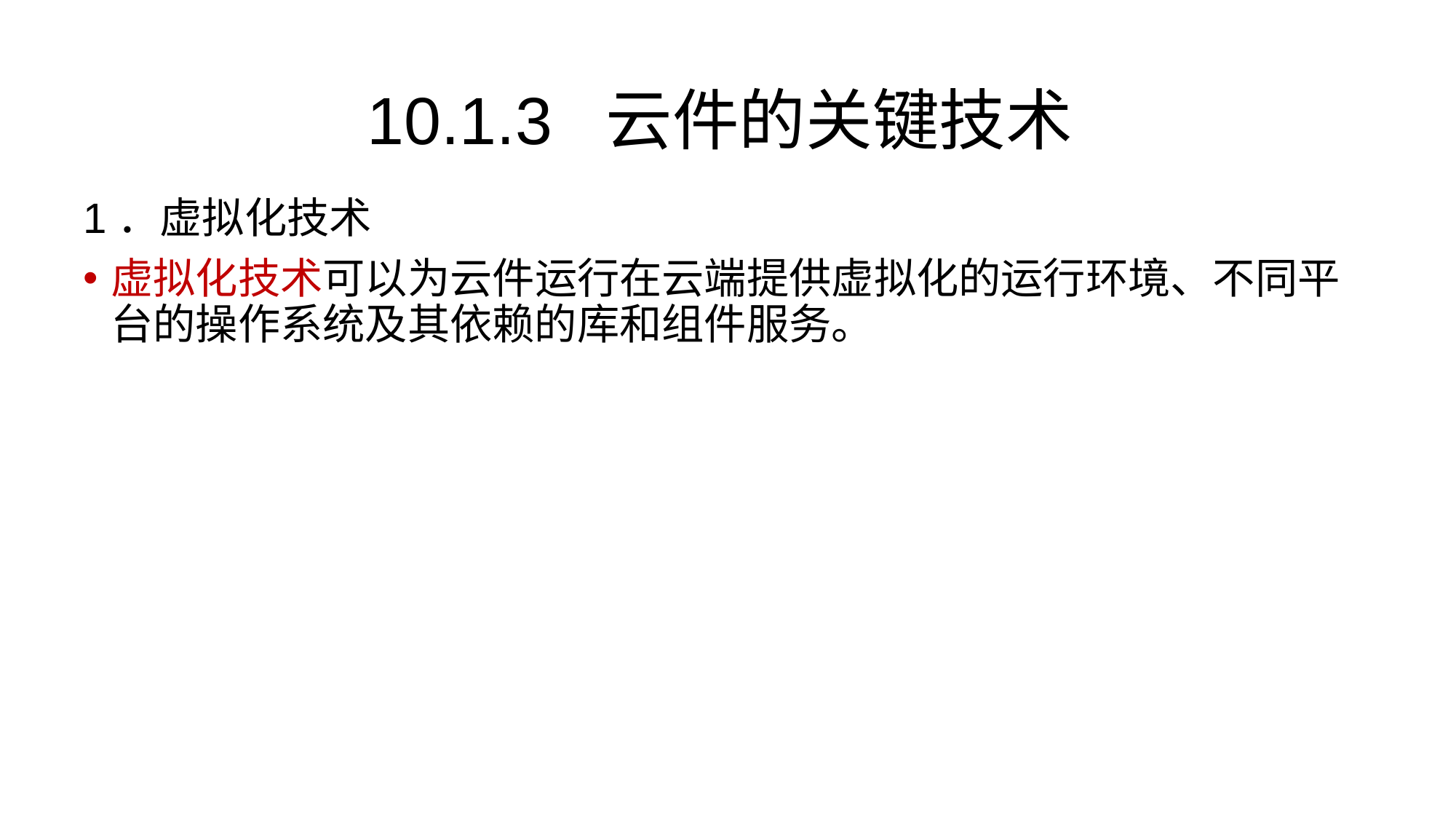

# 10.1.3  云件的关键技术
1．虚拟化技术
虚拟化技术可以为云件运行在云端提供虚拟化的运行环境、不同平台的操作系统及其依赖的库和组件服务。